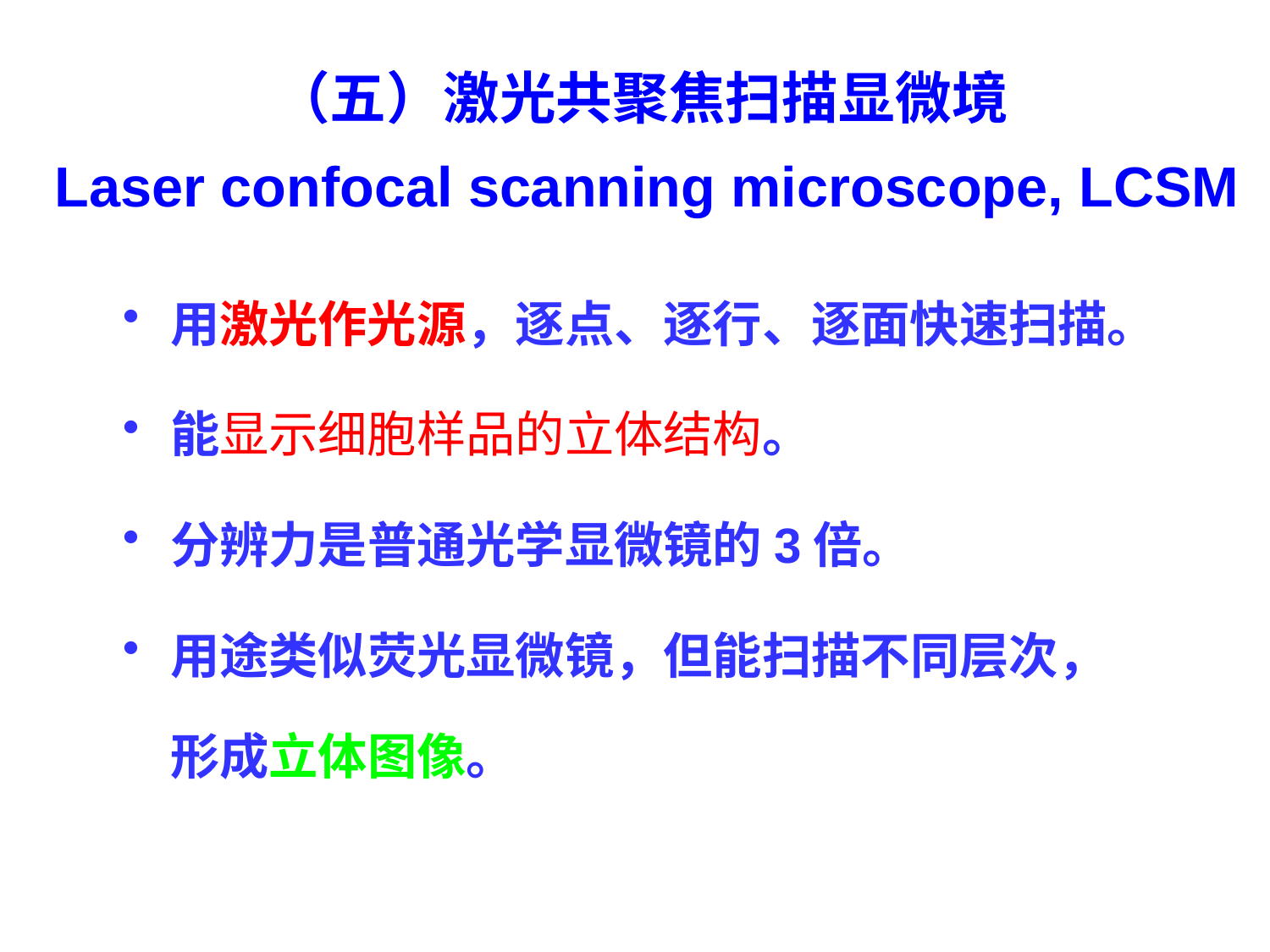

# （五）激光共聚焦扫描显微境 Laser confocal scanning microscope, LCSM
用激光作光源，逐点、逐行、逐面快速扫描。
能显示细胞样品的立体结构。
分辨力是普通光学显微镜的3倍。
用途类似荧光显微镜，但能扫描不同层次，形成立体图像。